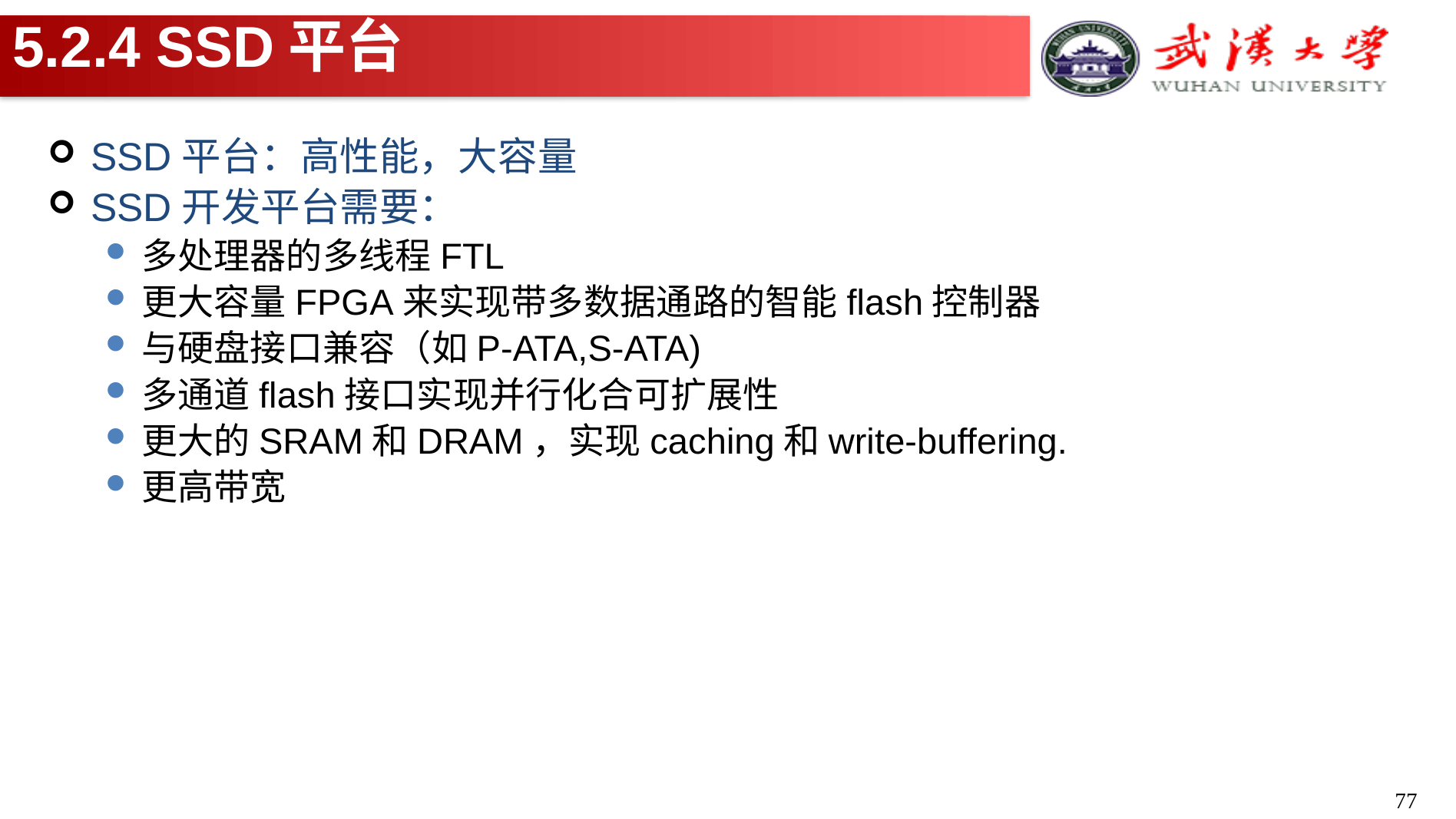

# 5.2.4 SSD平台
SSD平台：高性能，大容量
SSD开发平台需要：
多处理器的多线程FTL
更大容量FPGA来实现带多数据通路的智能flash控制器
与硬盘接口兼容（如P-ATA,S-ATA)
多通道flash接口实现并行化合可扩展性
更大的SRAM和DRAM，实现caching和write-buffering.
更高带宽